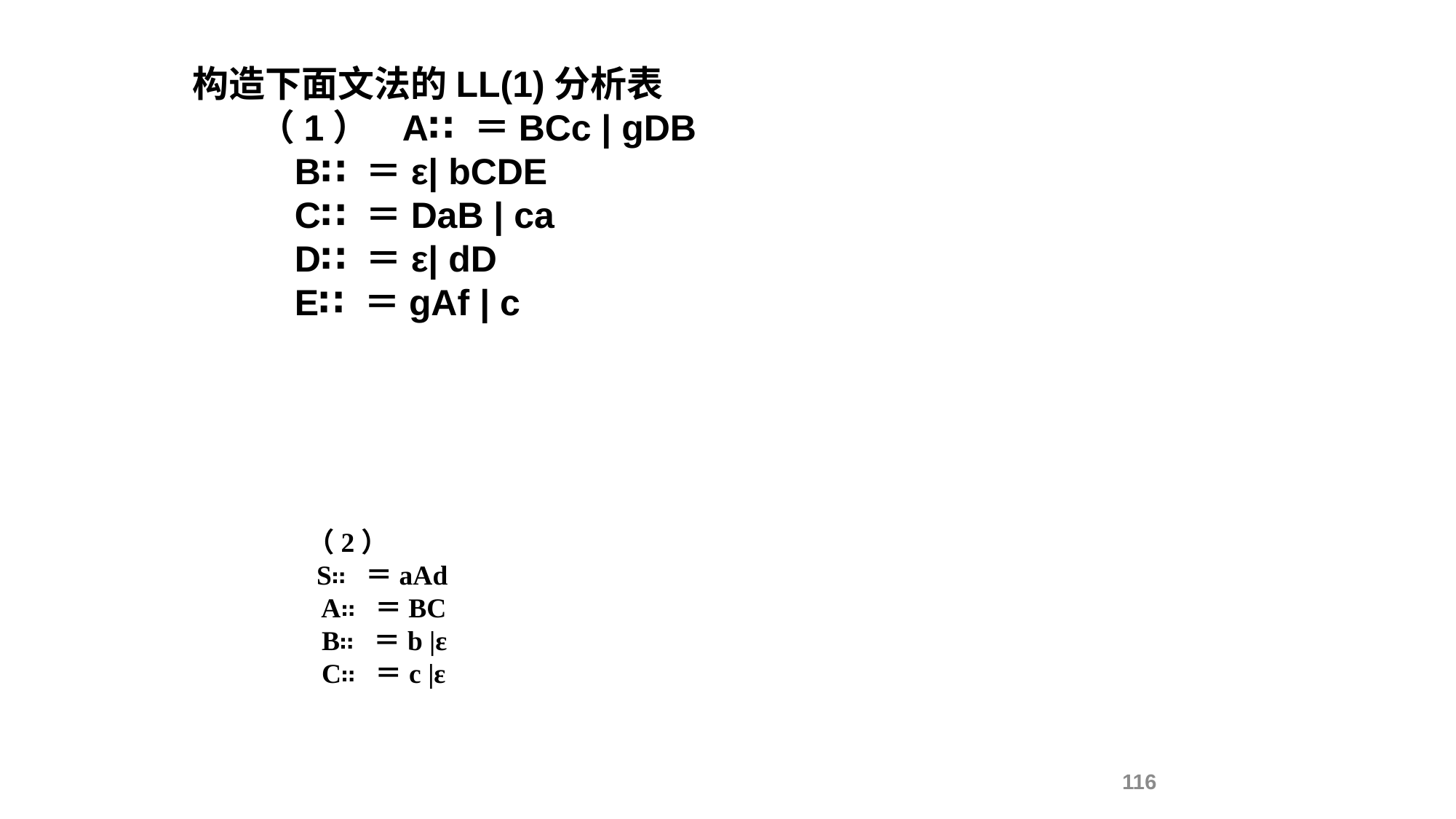

构造下面文法的LL(1)分析表
       （1）   A∷＝BCc | gDB
          B∷＝ε| bCDE
          C∷＝DaB | ca
          D∷＝ε| dD
          E∷＝gAf | c
   （2）
     S∷＝aAd
A∷＝BC
B∷＝b |ε
C∷＝c |ε
116